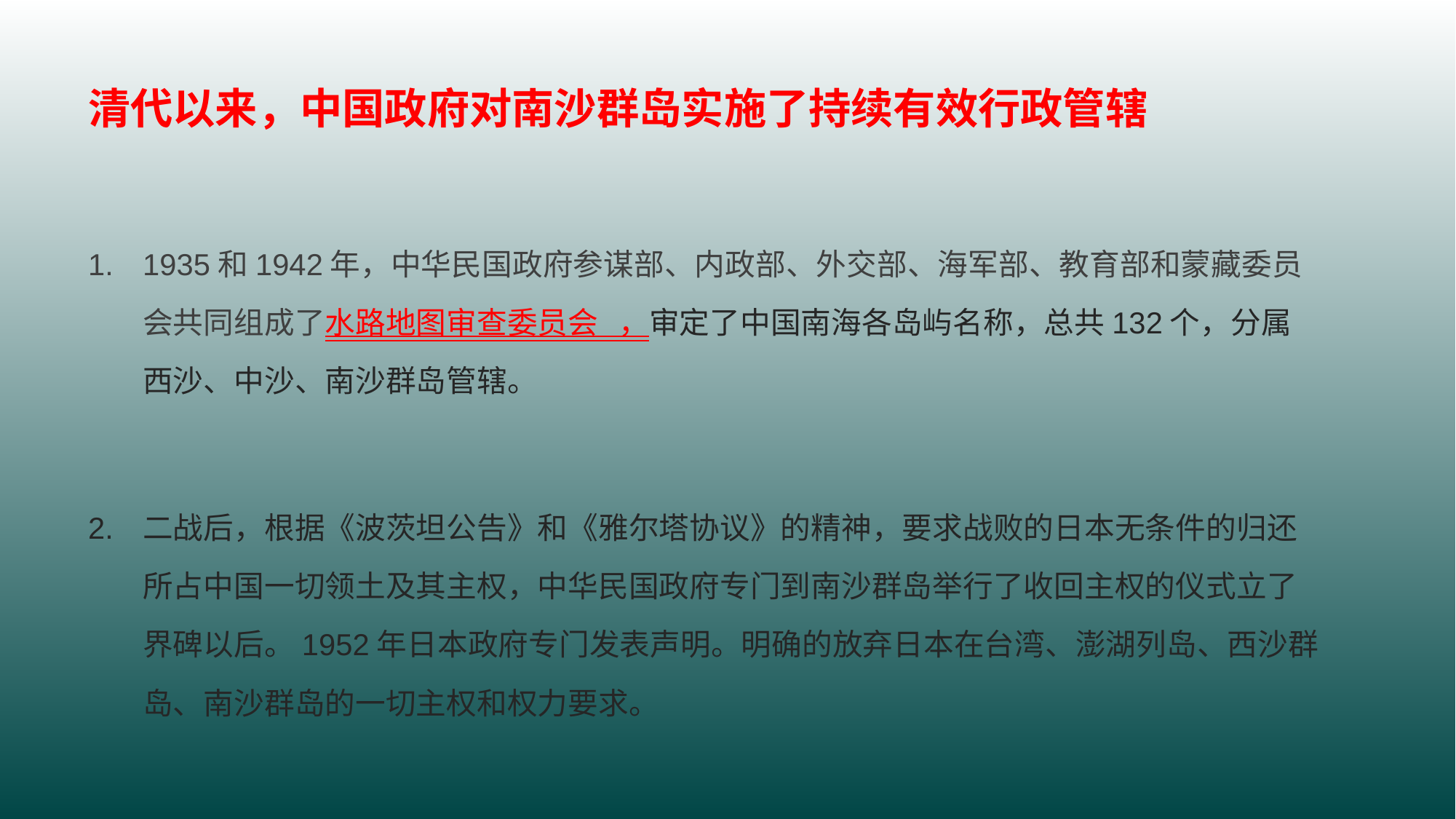

# 清代以来，中国政府对南沙群岛实施了持续有效行政管辖
1935和1942年，中华民国政府参谋部、内政部、外交部、海军部、教育部和蒙藏委员会共同组成了水路地图审查委员会   ，审定了中国南海各岛屿名称，总共132个，分属西沙、中沙、南沙群岛管辖。

二战后，根据《波茨坦公告》和《雅尔塔协议》的精神，要求战败的日本无条件的归还所占中国一切领土及其主权，中华民国政府专门到南沙群岛举行了收回主权的仪式立了界碑以后。1952年日本政府专门发表声明。明确的放弃日本在台湾、澎湖列岛、西沙群岛、南沙群岛的一切主权和权力要求。